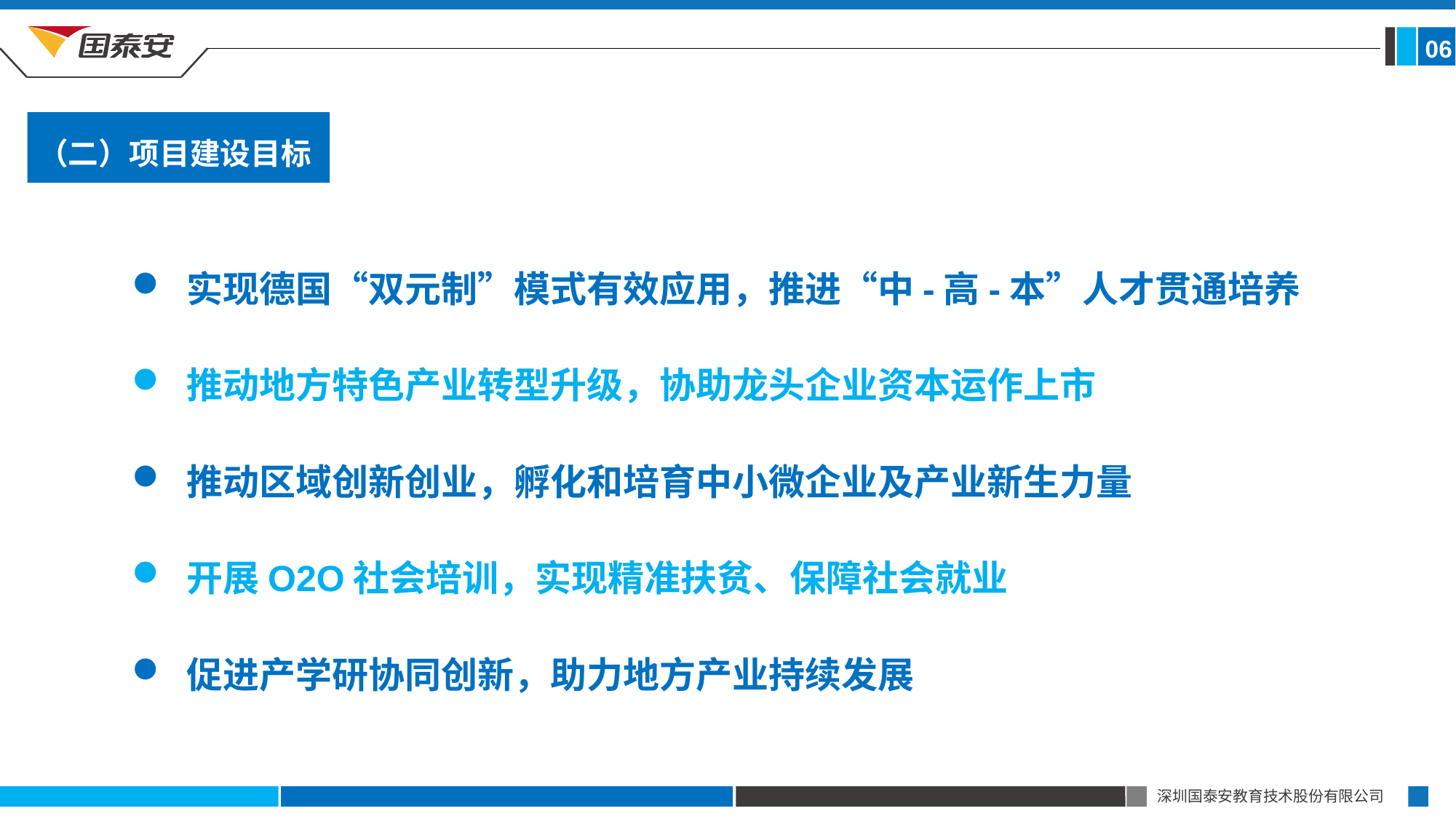

06
（二）项目建设目标
实现德国“双元制”模式有效应用，推进“中-高-本”人才贯通培养
推动地方特色产业转型升级，协助龙头企业资本运作上市
推动区域创新创业，孵化和培育中小微企业及产业新生力量
开展O2O社会培训，实现精准扶贫、保障社会就业
促进产学研协同创新，助力地方产业持续发展